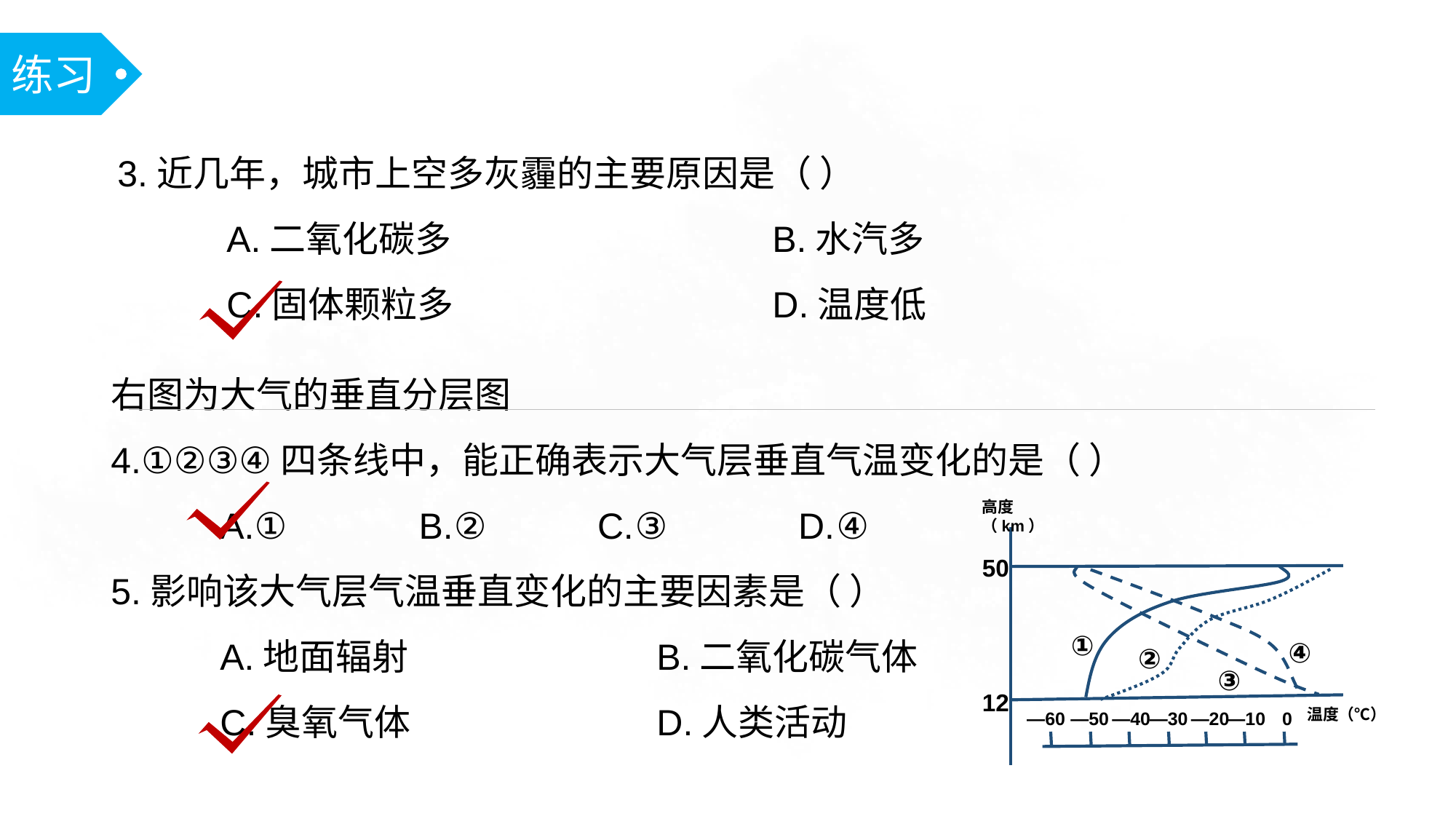

练习

3.近几年，城市上空多灰霾的主要原因是（ ）
	A.二氧化碳多			B.水汽多
	C.固体颗粒多			D.温度低

右图为大气的垂直分层图
4.①②③④四条线中，能正确表示大气层垂直气温变化的是（ ）
	A.①             B.②           C.③             D.④
5.影响该大气层气温垂直变化的主要因素是（ ）
	A.地面辐射             		B.二氧化碳气体
	C.臭氧气体             		D.人类活动

高度（km）
50

①
④
②
③
12
温度（℃）
—60
—50
—40
—30
—20
—10
0